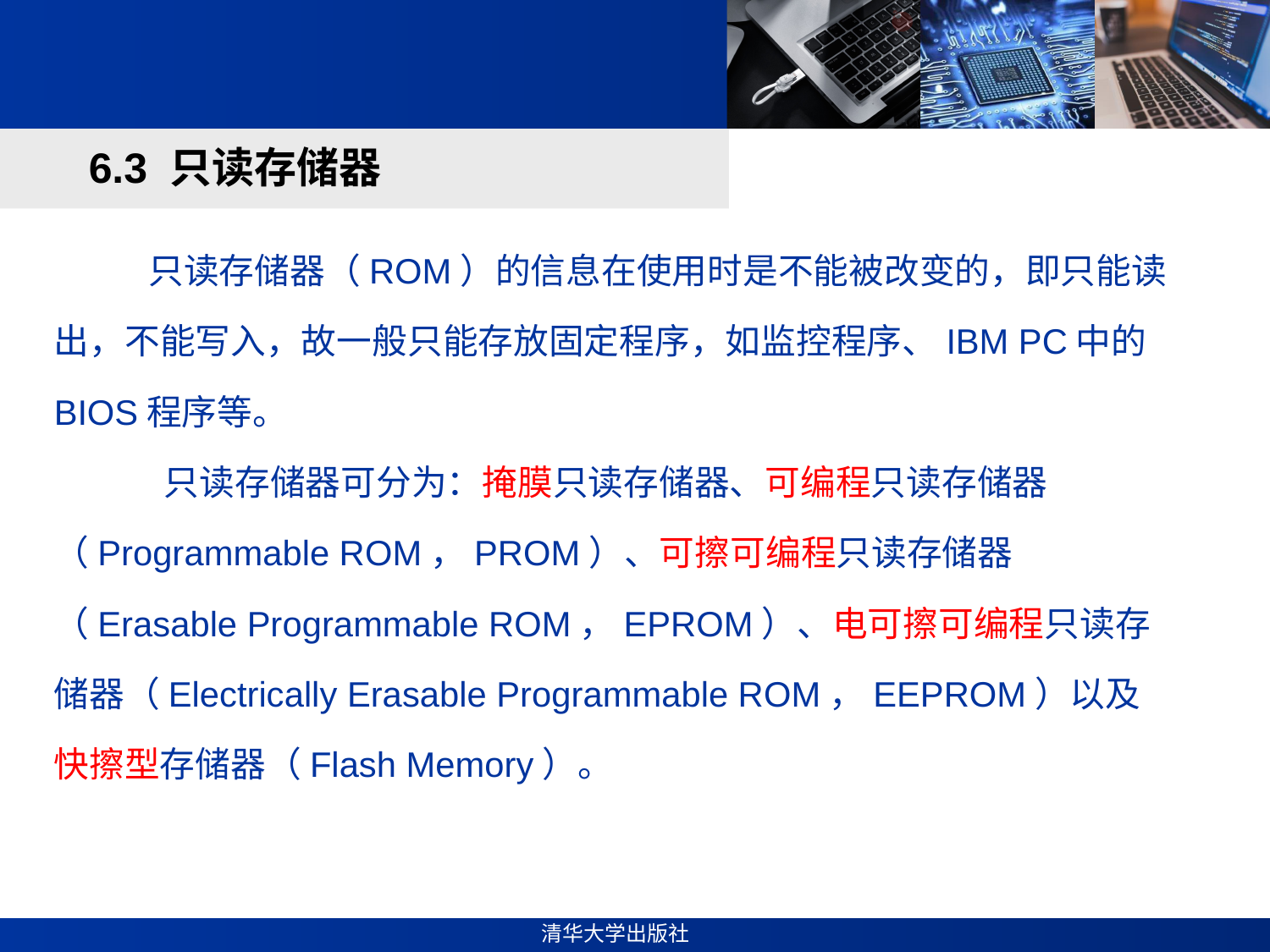

#
6.3 只读存储器
           只读存储器（ROM）的信息在使用时是不能被改变的，即只能读出，不能写入，故一般只能存放固定程序，如监控程序、IBM PC中的BIOS程序等。
             只读存储器可分为：掩膜只读存储器、可编程只读存储器（Programmable ROM，PROM）、可擦可编程只读存储器（Erasable Programmable ROM，EPROM）、电可擦可编程只读存储器（Electrically Erasable Programmable ROM，EEPROM）以及快擦型存储器（Flash Memory）。